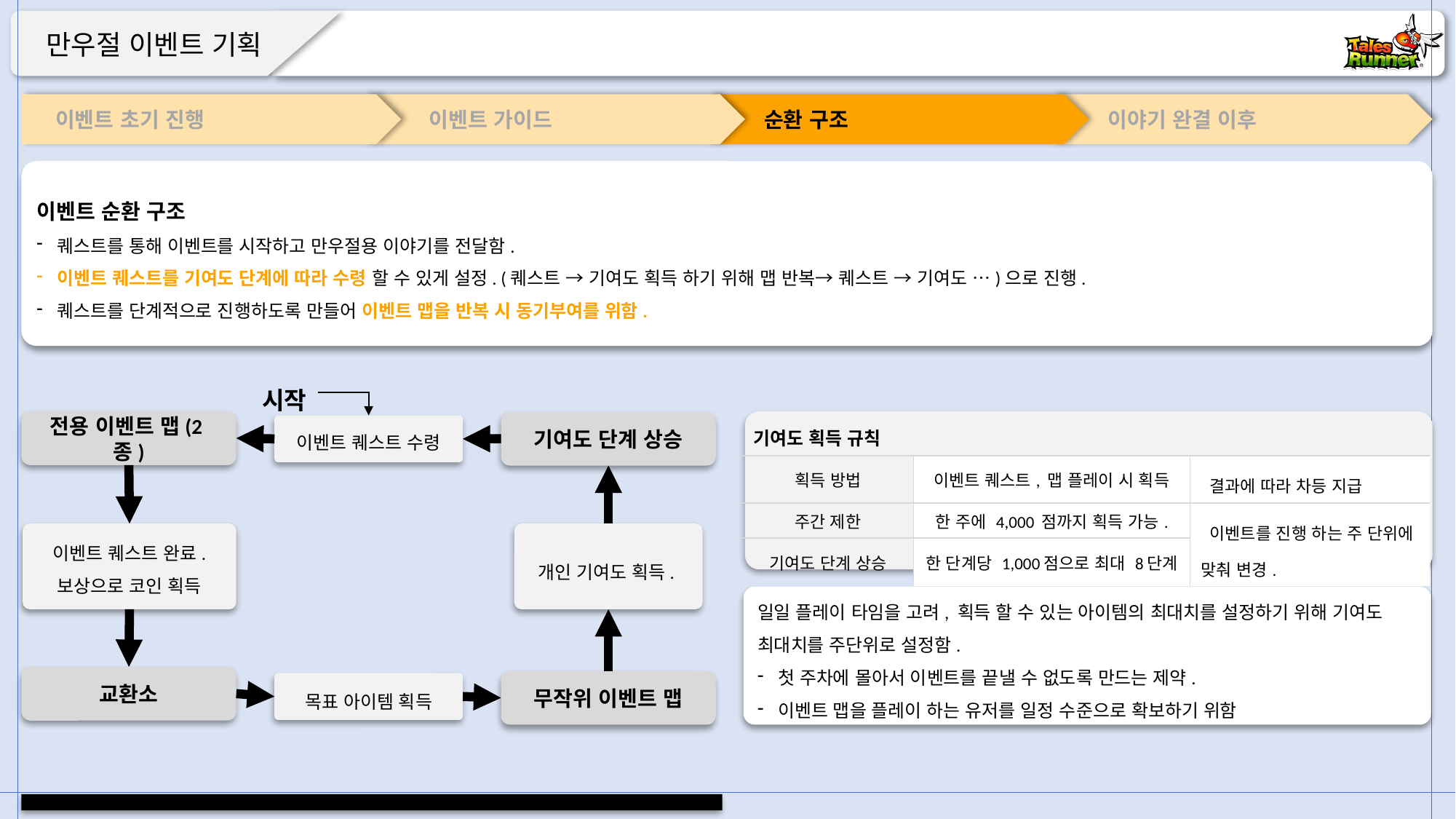

이벤트 초기 진행
        이벤트 가이드
        순환 구조
        이야기 완결 이후
이벤트 순환 구조
퀘스트를 통해 이벤트를 시작하고 만우절용 이야기를 전달함.
이벤트 퀘스트를 기여도 단계에 따라 수령 할 수 있게 설정. (퀘스트 → 기여도 획득 하기 위해 맵 반복→ 퀘스트 → 기여도 …)으로 진행.
퀘스트를 단계적으로 진행하도록 만들어 이벤트 맵을 반복 시 동기부여를 위함.
시작
전용 이벤트 맵(2종)

기여도 단계 상승
이벤트 퀘스트 수령
| 기여도 획득 규칙 |  |  |
| --- | --- | --- |
| 획득 방법 | 이벤트 퀘스트, 맵 플레이 시 획득 | 결과에 따라 차등 지급 |
| 주간 제한 | 한 주에 4,000 점까지 획득 가능. | 이벤트를 진행 하는 주 단위에 맞춰 변경. |
| 기여도 단계 상승 | 한 단계당 1,000점으로 최대 8단계 |  |
이벤트 퀘스트 완료. 보상으로 코인 획득
개인 기여도 획득.
일일 플레이 타임을 고려, 획득 할 수 있는 아이템의 최대치를 설정하기 위해 기여도 최대치를 주단위로 설정함.
첫 주차에 몰아서 이벤트를 끝낼 수 없도록 만드는 제약.
이벤트 맵을 플레이 하는 유저를 일정 수준으로 확보하기 위함
교환소
무작위 이벤트 맵
목표 아이템 획득